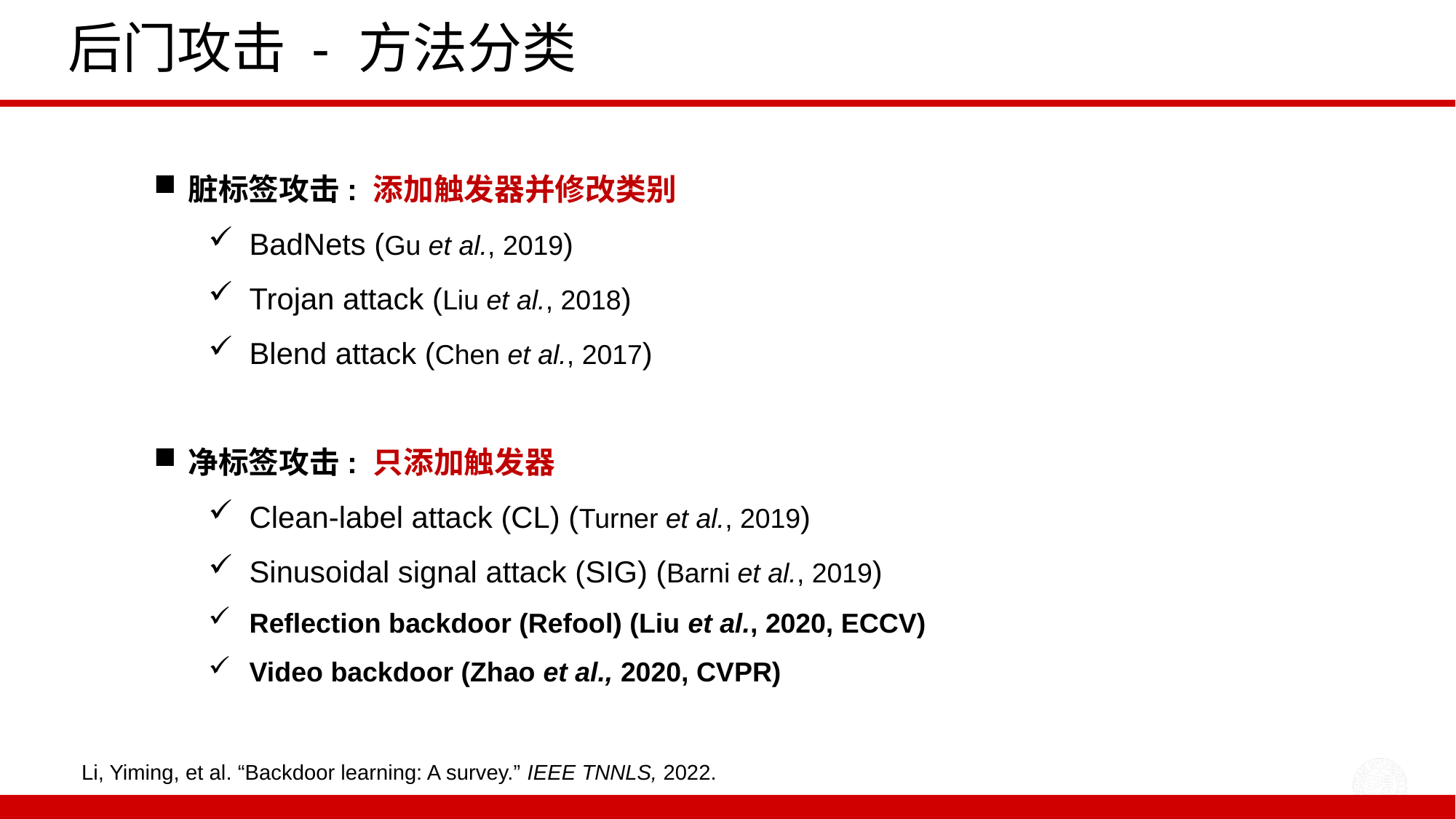

# 后门攻击 - 方法分类
脏标签攻击: 添加触发器并修改类别
BadNets (Gu et al., 2019)
Trojan attack (Liu et al., 2018)
Blend attack (Chen et al., 2017)

净标签攻击: 只添加触发器
Clean-label attack (CL) (Turner et al., 2019)
Sinusoidal signal attack (SIG) (Barni et al., 2019)
Reflection backdoor (Refool) (Liu et al., 2020, ECCV)
Video backdoor (Zhao et al., 2020, CVPR)
Li, Yiming, et al. “Backdoor learning: A survey.” IEEE TNNLS, 2022.